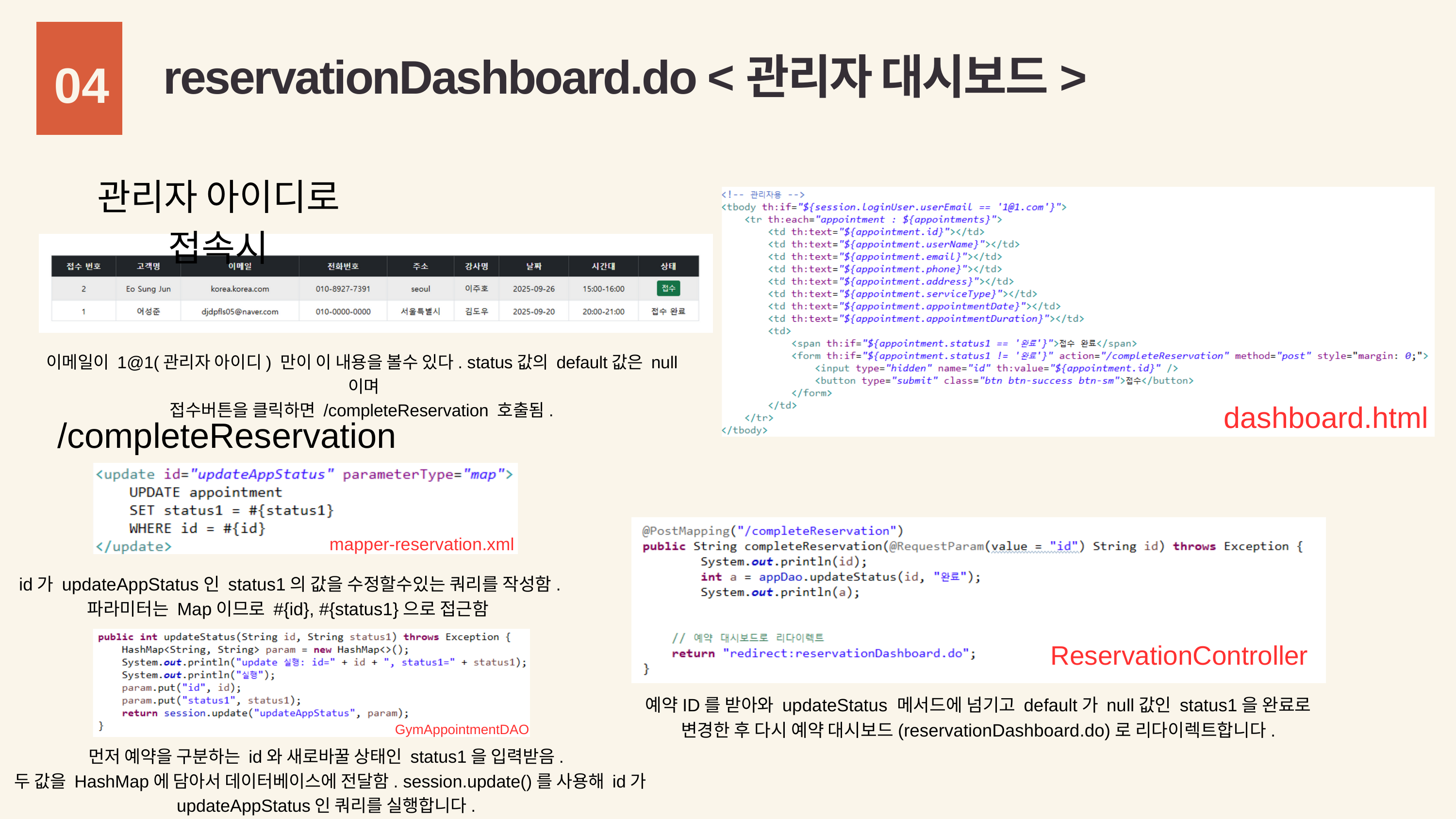

04
reservationDashboard.do <관리자 대시보드>
관리자 아이디로 접속시

이메일이 1@1(관리자 아이디) 만이 이 내용을 볼수 있다. status값의 default값은 null이며
접수버튼을 클릭하면 /completeReservation 호출됨.
dashboard.html
/completeReservation

mapper-reservation.xml
id가 updateAppStatus인 status1의 값을 수정할수있는 쿼리를 작성함.
파라미터는 Map이므로 #{id}, #{status1}으로 접근함

ReservationController
예약ID를 받아와 updateStatus 메서드에 넘기고 default가 null값인 status1을 완료로 변경한 후 다시 예약 대시보드(reservationDashboard.do)로 리다이렉트합니다.

GymAppointmentDAO
먼저 예약을 구분하는 id와 새로바꿀 상태인 status1을 입력받음.
 두 값을 HashMap에 담아서 데이터베이스에 전달함. session.update()를 사용해 id가 updateAppStatus인 쿼리를 실행합니다.